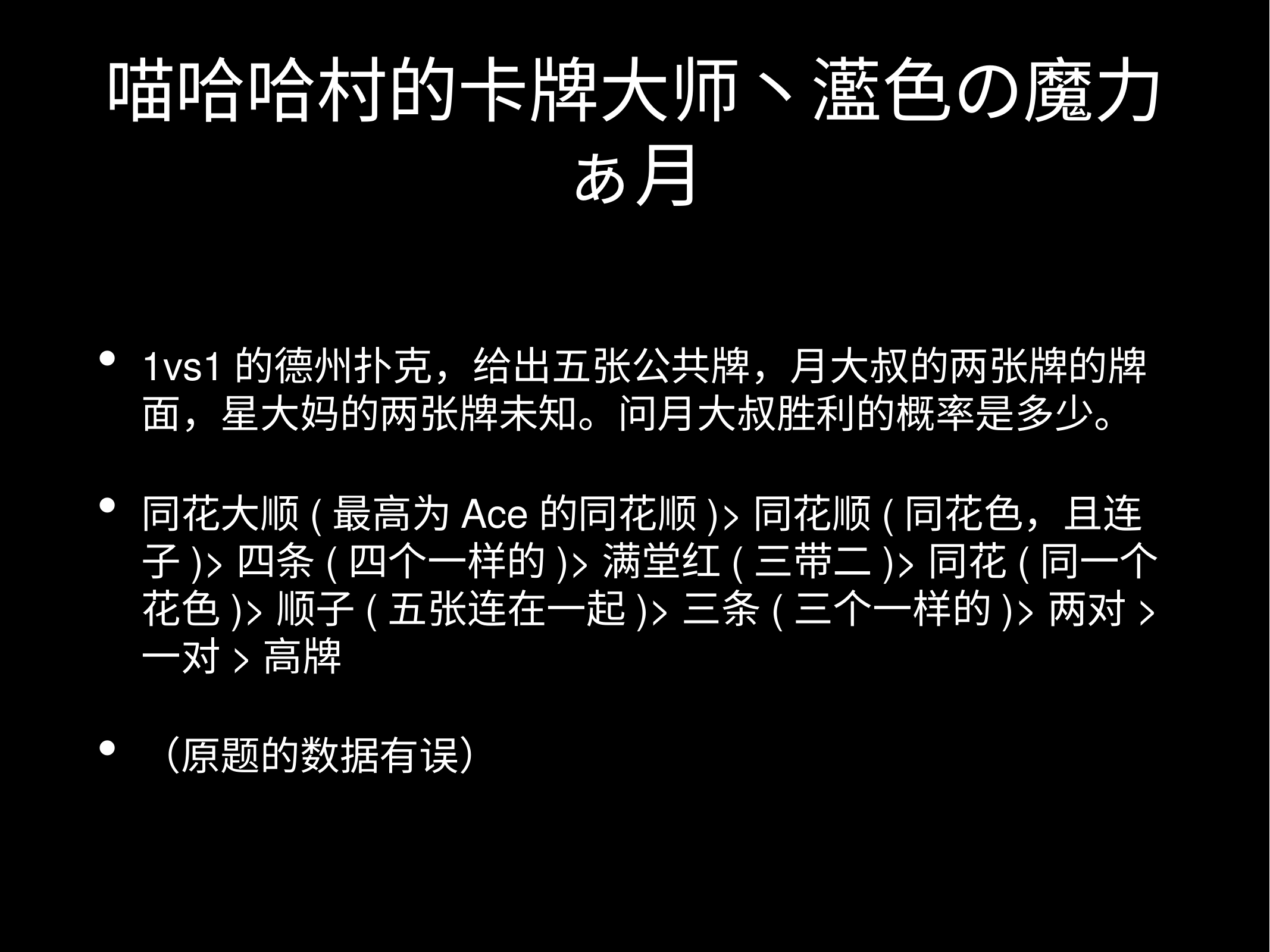

# 喵哈哈村的卡牌大师丶灆色の魔力ぁ月
1vs1的德州扑克，给出五张公共牌，月大叔的两张牌的牌面，星大妈的两张牌未知。问月大叔胜利的概率是多少。
同花大顺(最高为Ace的同花顺)>同花顺(同花色，且连子)>四条(四个一样的)>满堂红(三带二)>同花(同一个花色)>顺子(五张连在一起)>三条(三个一样的)>两对>一对>高牌
（原题的数据有误）